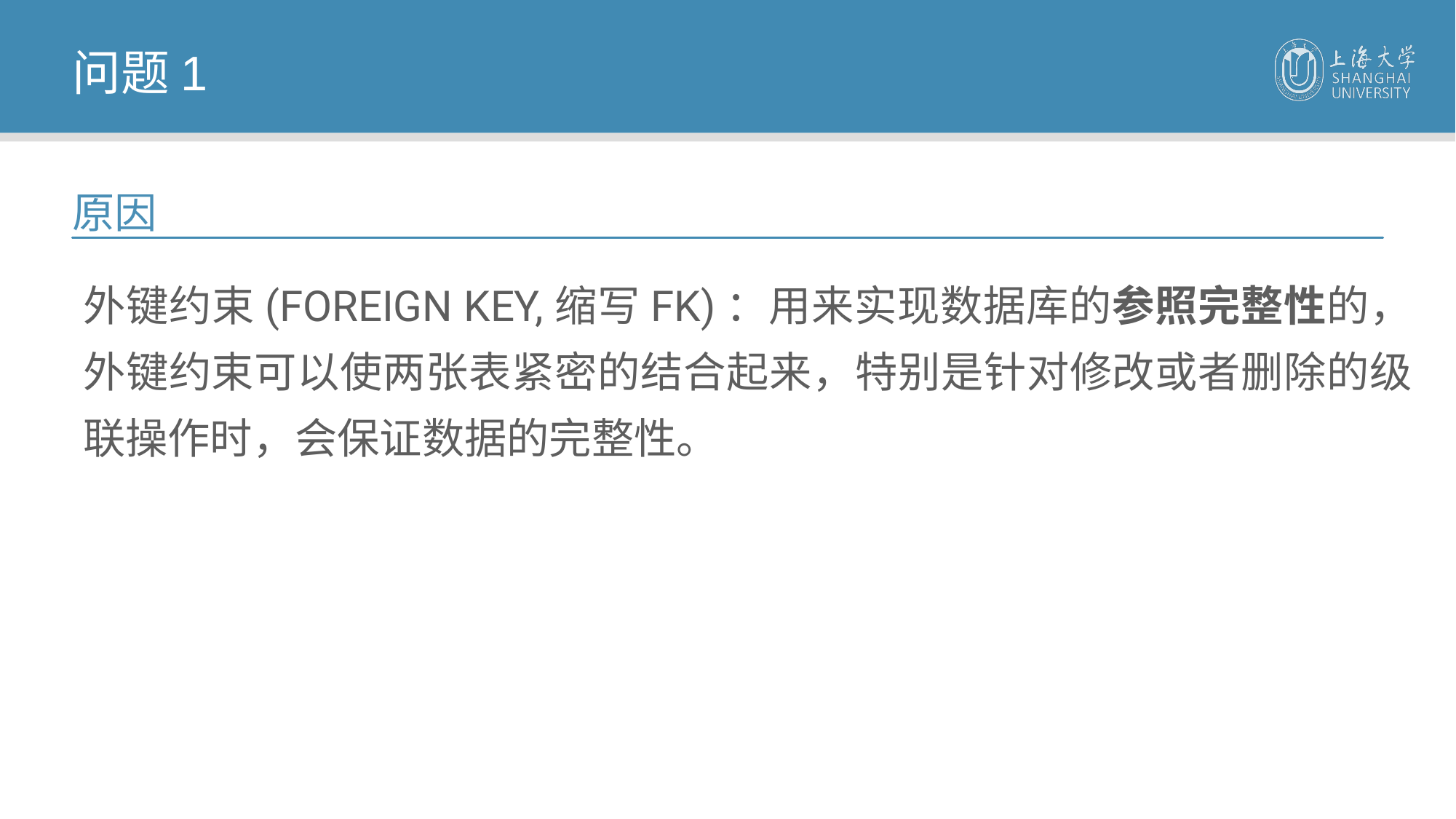

问题1
原因
外键约束(FOREIGN KEY,缩写FK)：用来实现数据库的参照完整性的，外键约束可以使两张表紧密的结合起来，特别是针对修改或者删除的级联操作时，会保证数据的完整性。